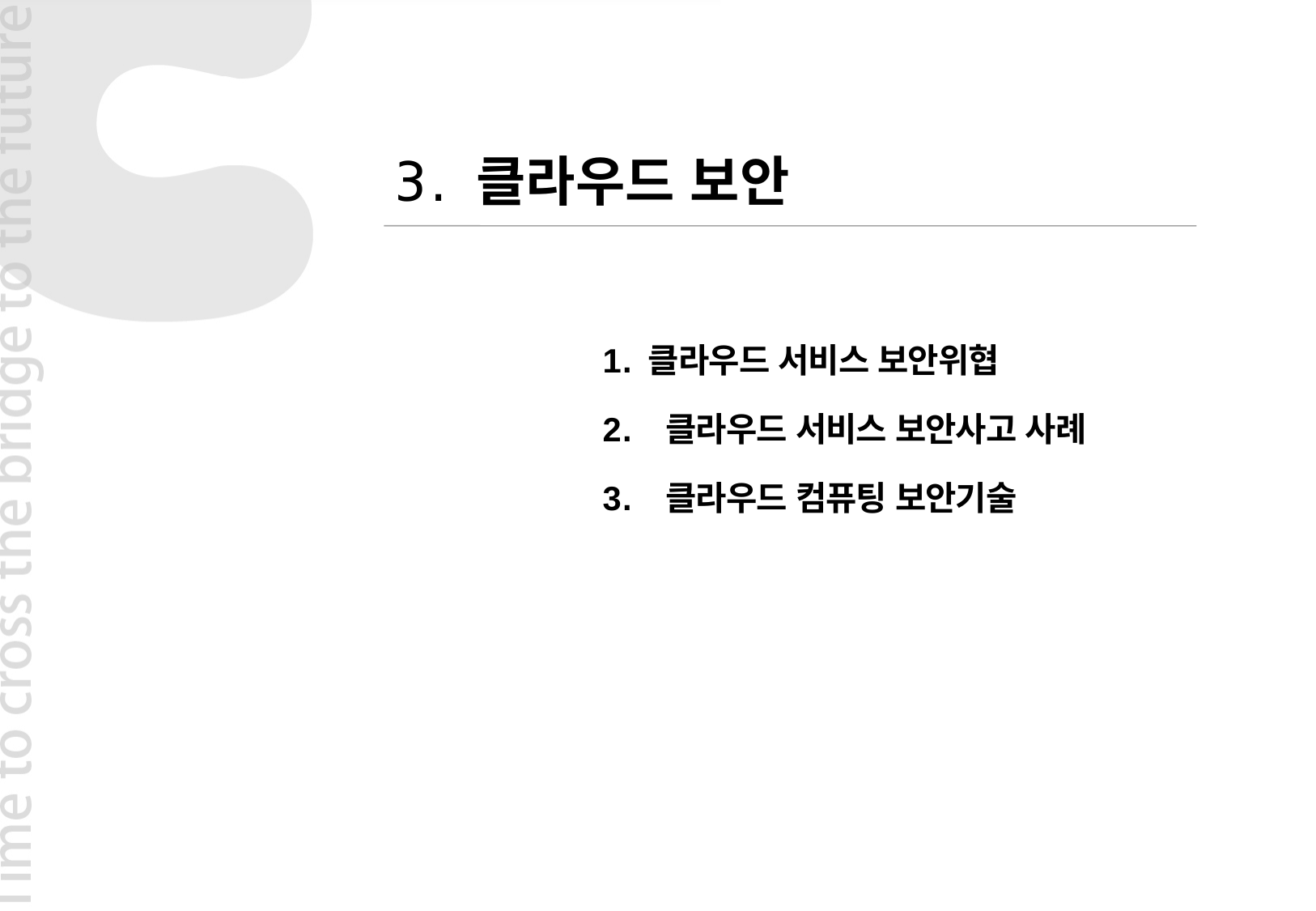

3. 클라우드 보안

클라우드 서비스 보안위협
 클라우드 서비스 보안사고 사례
 클라우드 컴퓨팅 보안기술